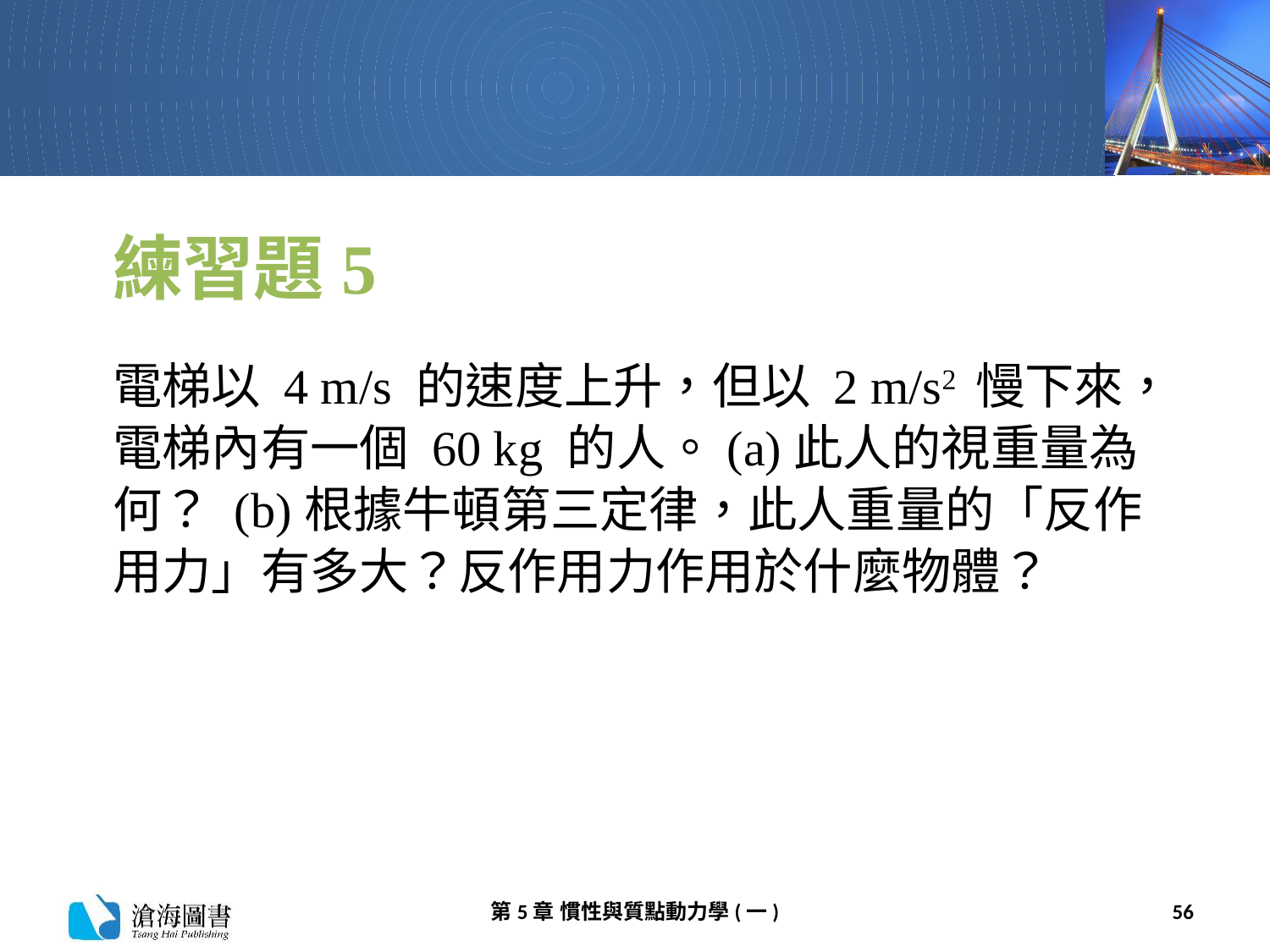

# 練習題5
電梯以 4 m/s 的速度上升，但以 2 m/s2 慢下來，電梯內有一個 60 kg 的人。(a)此人的視重量為何？ (b)根據牛頓第三定律，此人重量的「反作用力」有多大？反作用力作用於什麼物體？
第5章 慣性與質點動力學(一)
56